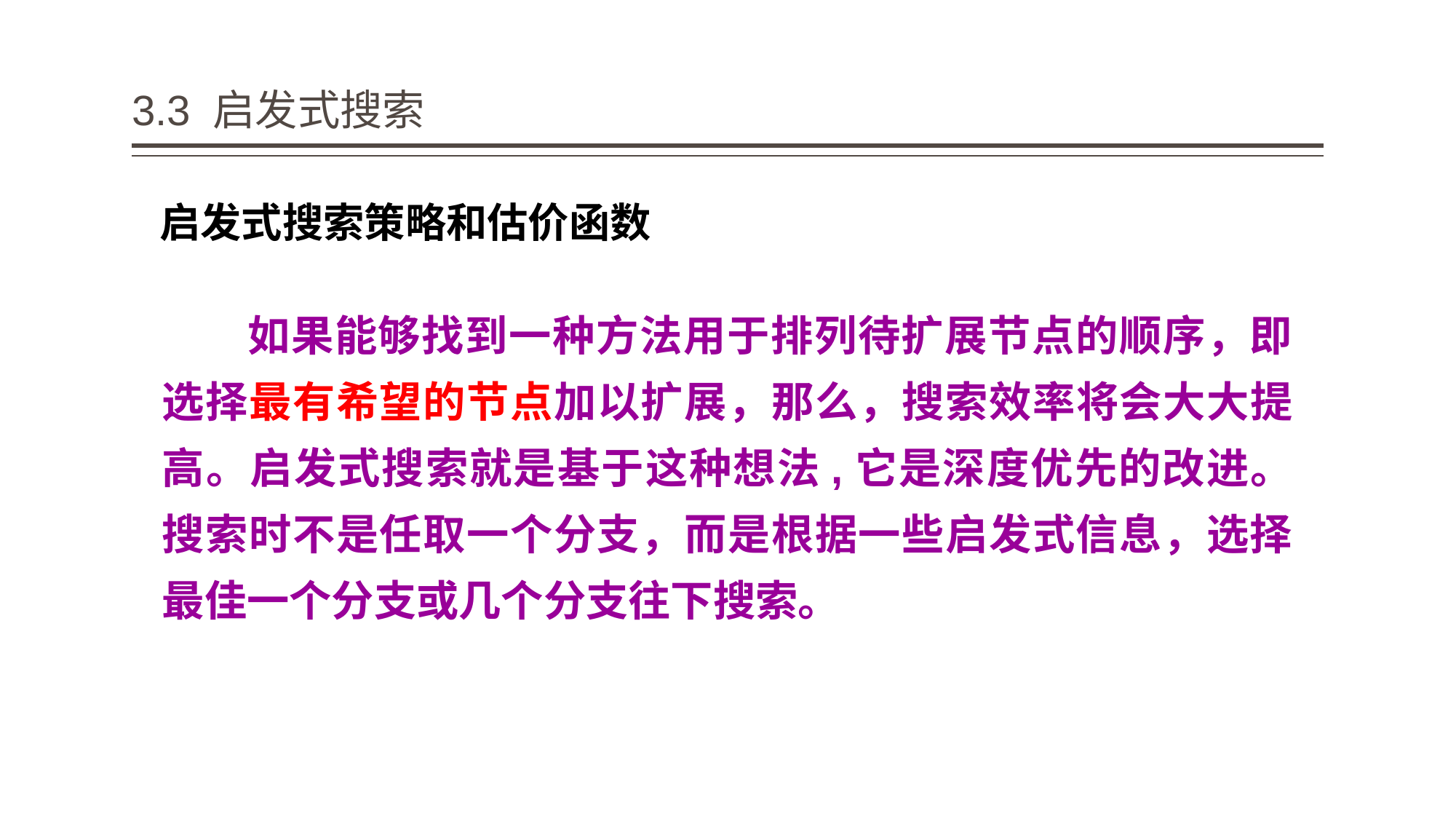

# 3.3 启发式搜索
启发式搜索策略和估价函数
        如果能够找到一种方法用于排列待扩展节点的顺序，即选择最有希望的节点加以扩展，那么，搜索效率将会大大提高。启发式搜索就是基于这种想法,它是深度优先的改进。搜索时不是任取一个分支，而是根据一些启发式信息，选择最佳一个分支或几个分支往下搜索。